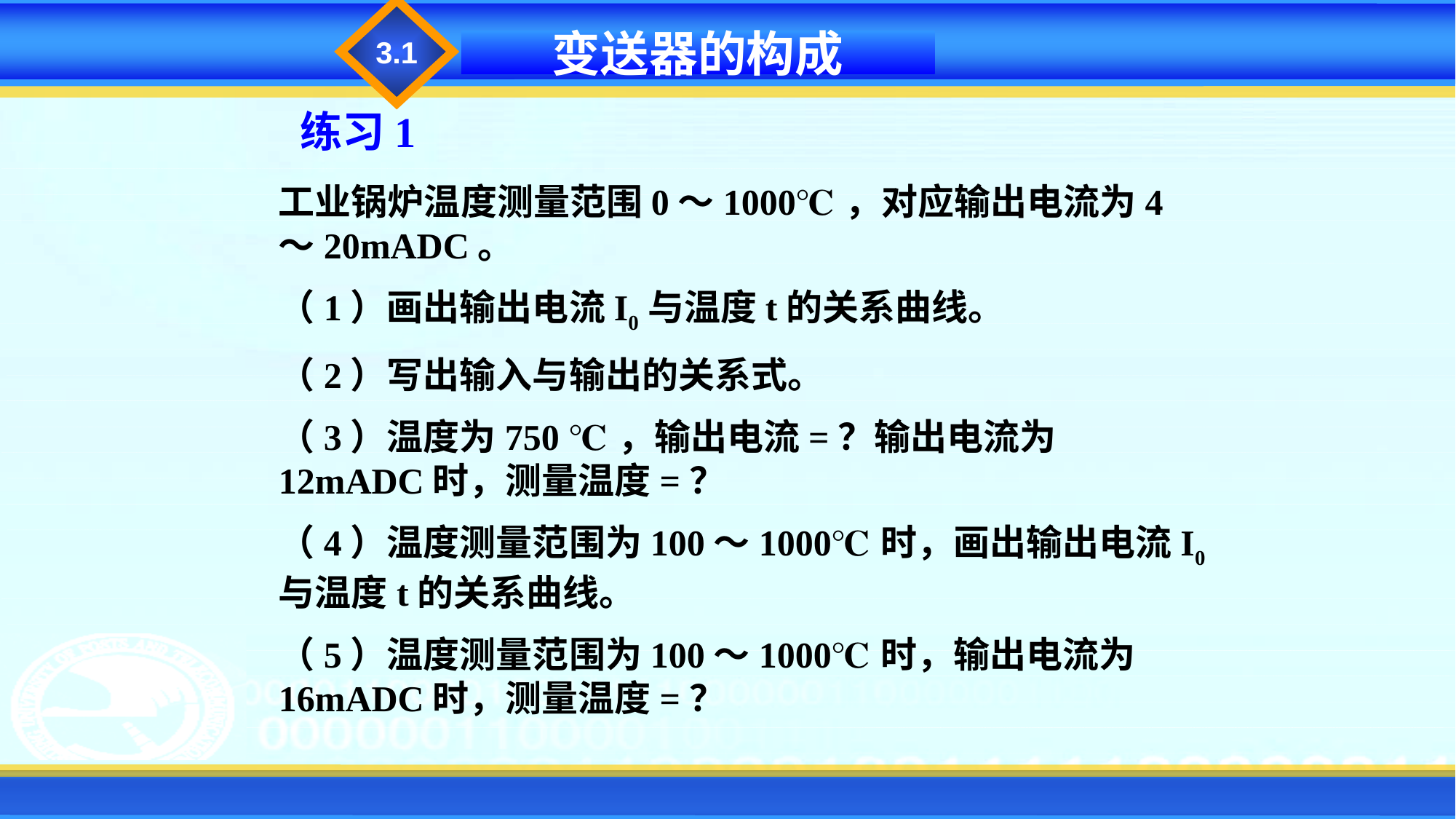

3.1
变送器的构成
练习1
工业锅炉温度测量范围0～1000℃，对应输出电流为4 ～20mADC。
（1）画出输出电流I0与温度t的关系曲线。
（2）写出输入与输出的关系式。
（3）温度为750 ℃，输出电流=？输出电流为12mADC时，测量温度=？
（4）温度测量范围为100～1000℃时，画出输出电流I0与温度t的关系曲线。
（5）温度测量范围为100～1000℃时，输出电流为16mADC时，测量温度=？